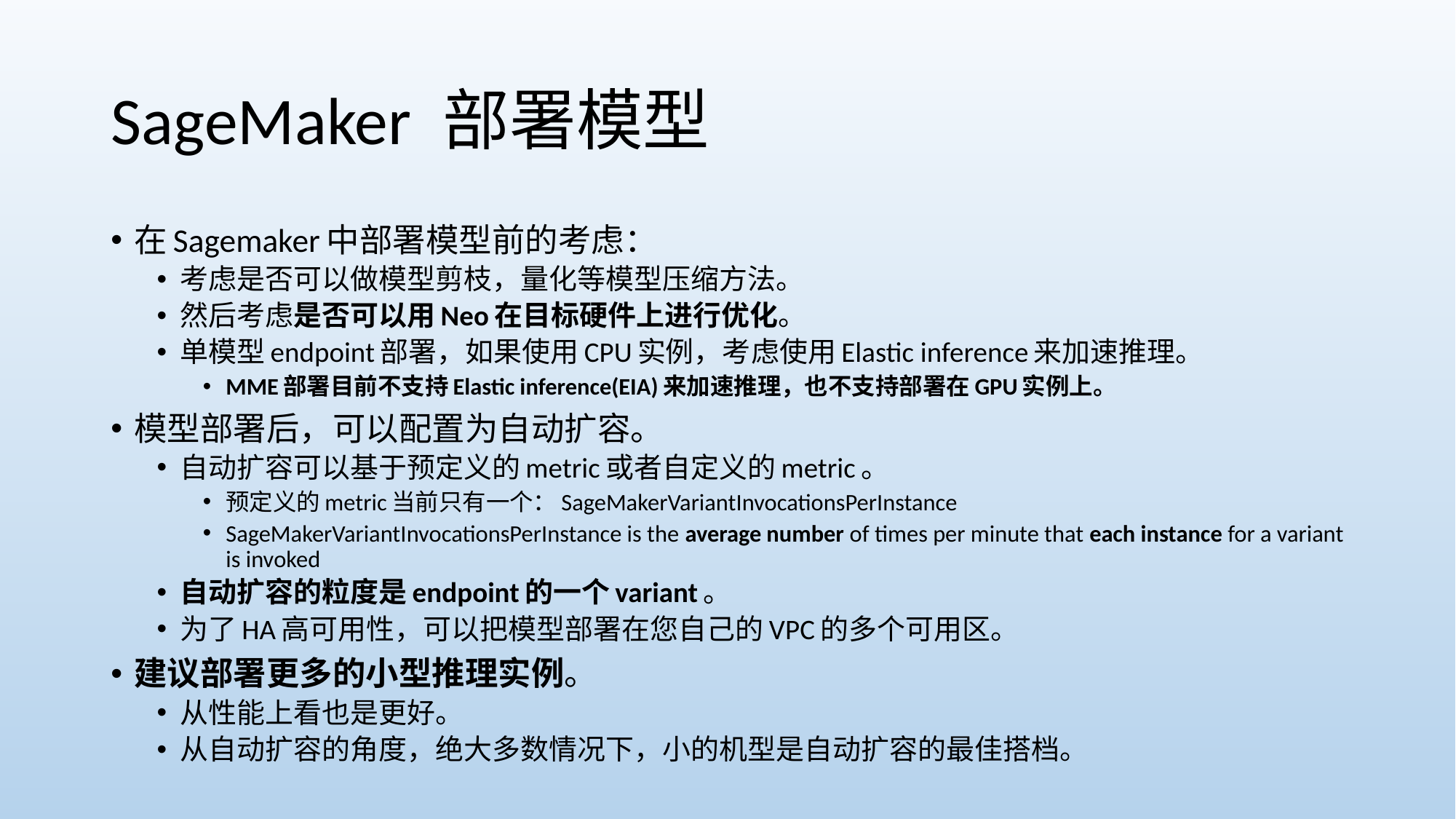

# SageMaker 部署模型
在Sagemaker中部署模型前的考虑：
考虑是否可以做模型剪枝，量化等模型压缩方法。
然后考虑是否可以用Neo在目标硬件上进行优化。
单模型endpoint部署，如果使用CPU实例，考虑使用Elastic inference来加速推理。
MME部署目前不支持Elastic inference(EIA)来加速推理，也不支持部署在GPU实例上。
模型部署后，可以配置为自动扩容。
自动扩容可以基于预定义的metric或者自定义的metric。
预定义的metric当前只有一个：SageMakerVariantInvocationsPerInstance
SageMakerVariantInvocationsPerInstance is the average number of times per minute that each instance for a variant is invoked
自动扩容的粒度是endpoint的一个variant。
为了HA高可用性，可以把模型部署在您自己的VPC的多个可用区。
建议部署更多的小型推理实例。
从性能上看也是更好。
从自动扩容的角度，绝大多数情况下，小的机型是自动扩容的最佳搭档。